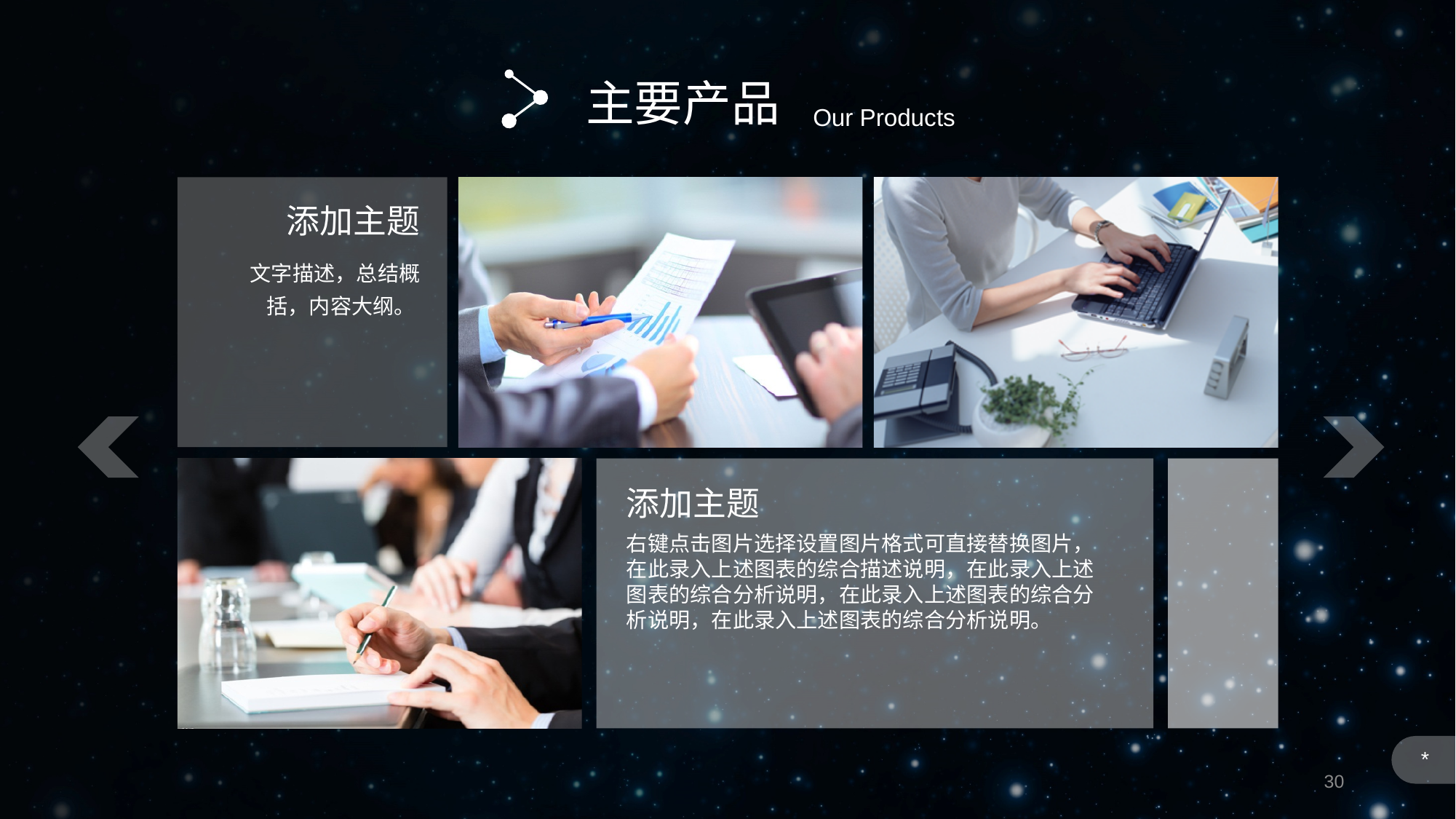

主要产品

Our Products

添加主题
文字描述，总结概括，内容大纲。

添加主题
右键点击图片选择设置图片格式可直接替换图片，在此录入上述图表的综合描述说明，在此录入上述图表的综合分析说明，在此录入上述图表的综合分析说明，在此录入上述图表的综合分析说明。

*
30